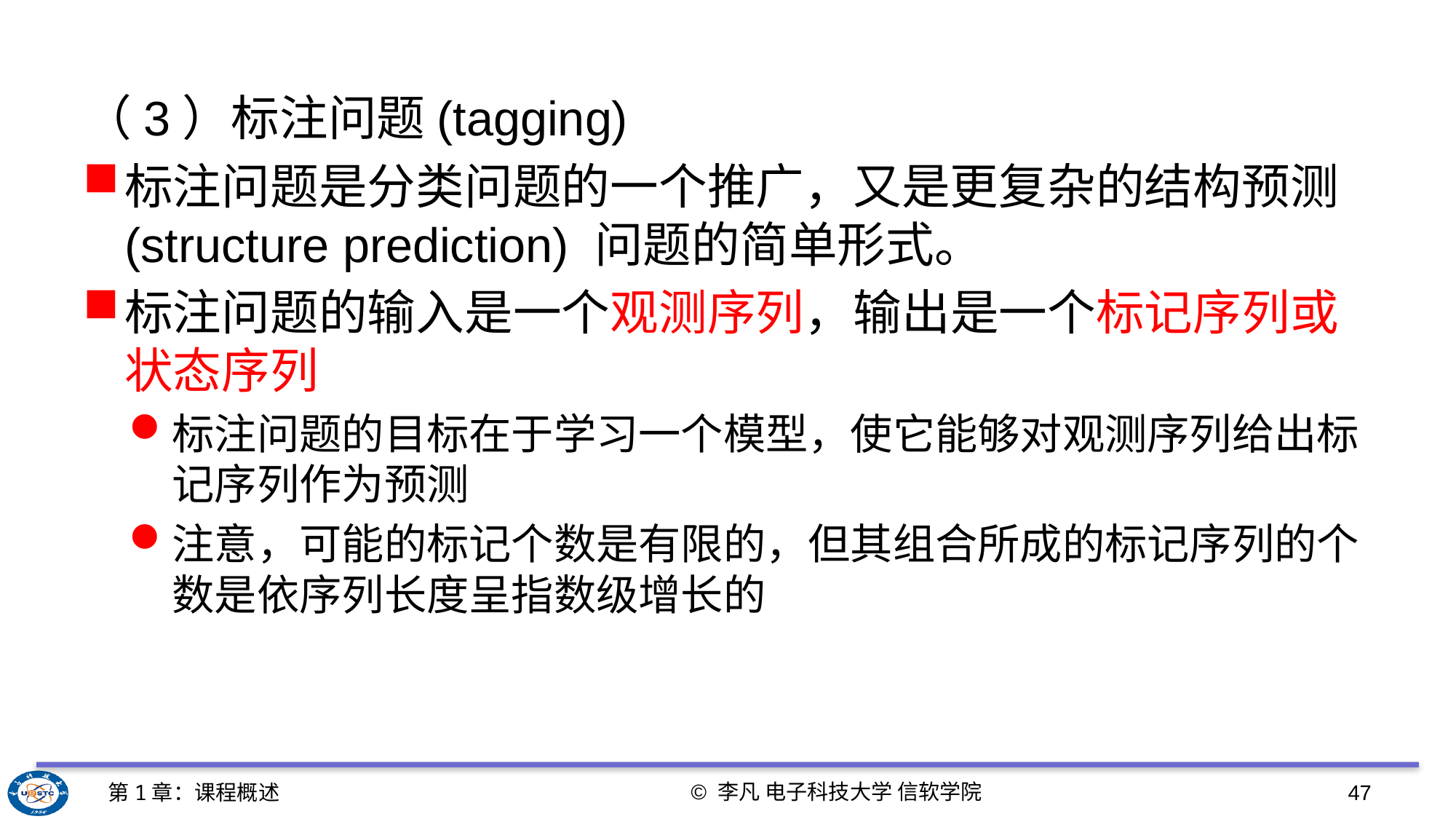

（3）标注问题(tagging)
标注问题是分类问题的一个推广，又是更复杂的结构预测(structure prediction) 问题的简单形式。
标注问题的输入是一个观测序列，输出是一个标记序列或状态序列
标注问题的目标在于学习一个模型，使它能够对观测序列给出标记序列作为预测
注意，可能的标记个数是有限的，但其组合所成的标记序列的个数是依序列长度呈指数级增长的
© 李凡 电子科技大学 信软学院
第1章：课程概述
47